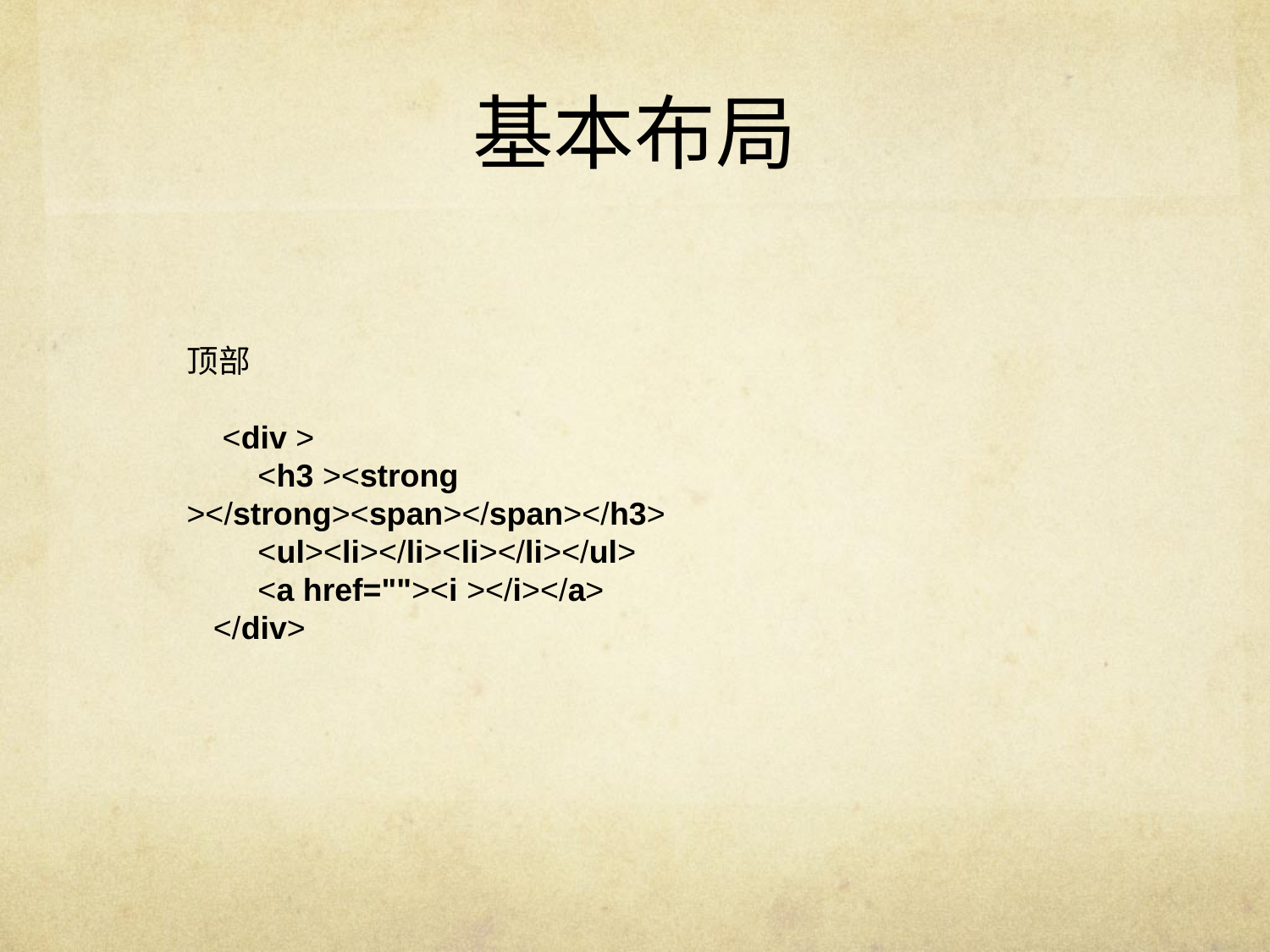

# 基本布局

顶部
    <div >
        <h3 ><strong ></strong><span></span></h3>
        <ul><li></li><li></li></ul>
        <a href=""><i ></i></a>
   </div>